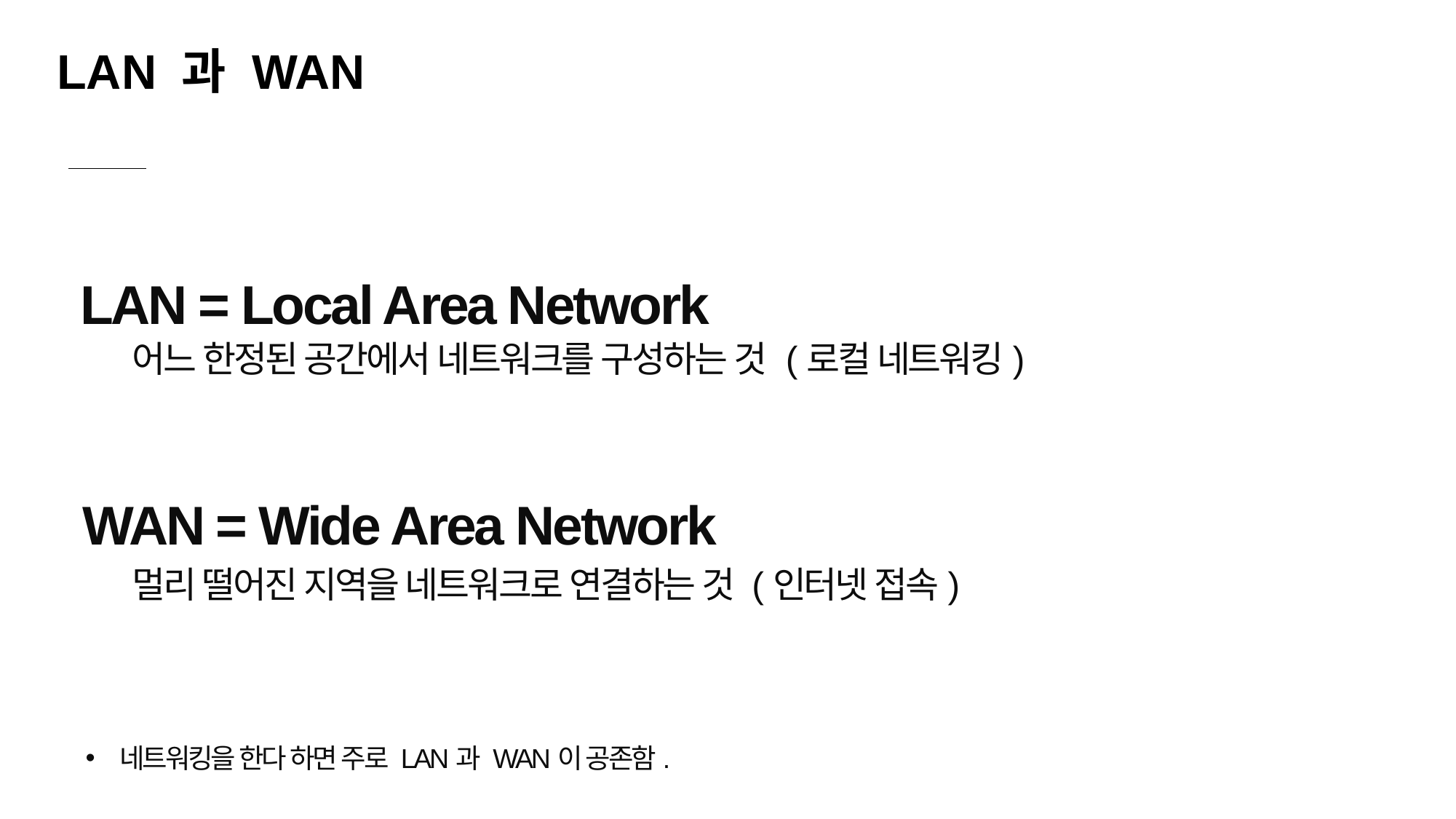

LAN 과 WAN
LAN = Local Area Network
어느 한정된 공간에서 네트워크를 구성하는 것 (로컬 네트워킹)
WAN = Wide Area Network
멀리 떨어진 지역을 네트워크로 연결하는 것 (인터넷 접속)
네트워킹을 한다 하면 주로 LAN과 WAN이 공존함.